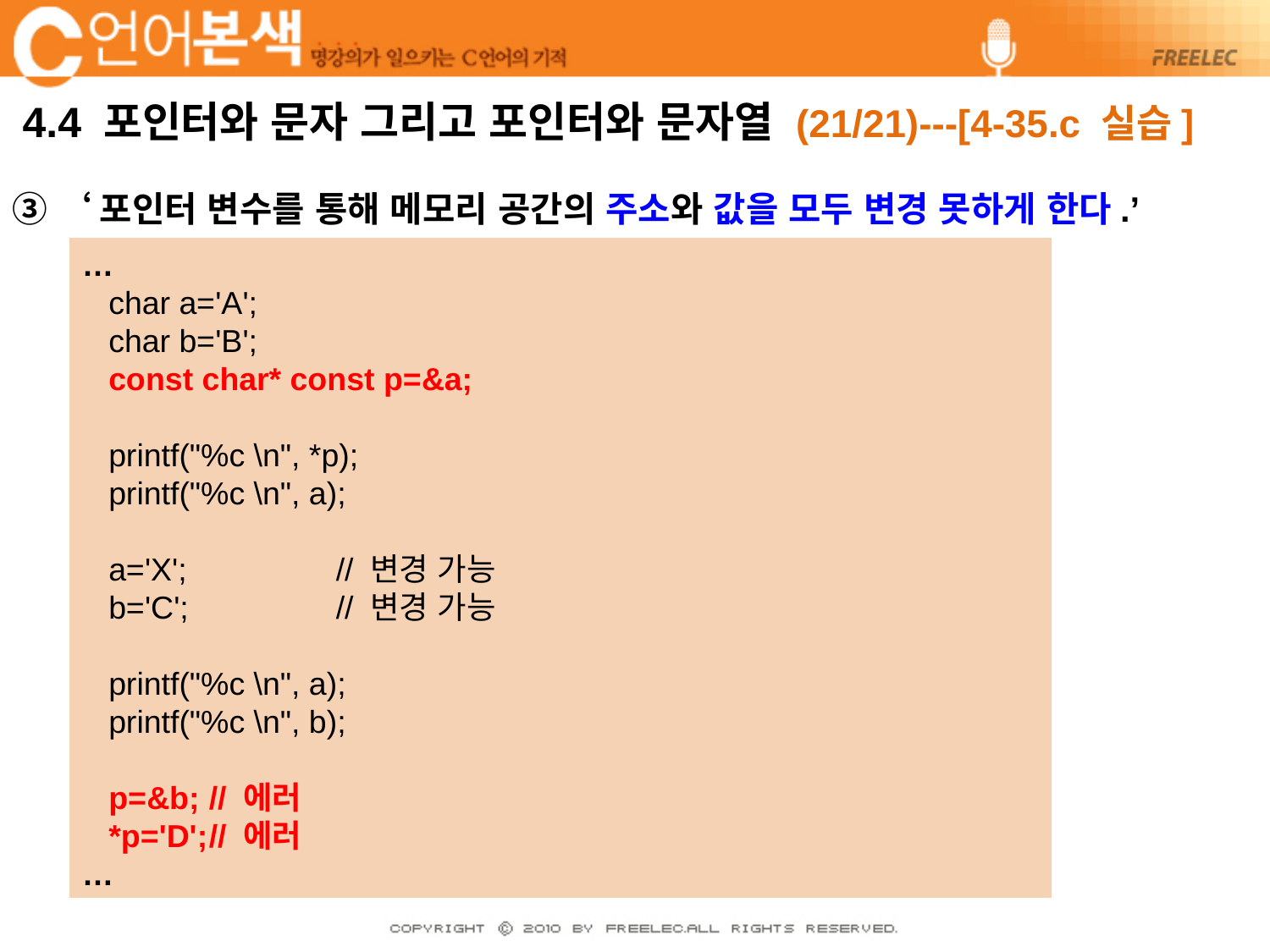

# 4.4 포인터와 문자 그리고 포인터와 문자열 (21/21)---[4-35.c 실습]
③ ‘포인터 변수를 통해 메모리 공간의 주소와 값을 모두 변경 못하게 한다.’
…
   char a='A';
   char b='B';
   const char* const p=&a;

   printf("%c \n", *p);
   printf("%c \n", a);

   a='X';   	// 변경 가능
   b='C';   	// 변경 가능

   printf("%c \n", a);
   printf("%c \n", b);

   p=&b;	// 에러
   *p='D';	// 에러
…